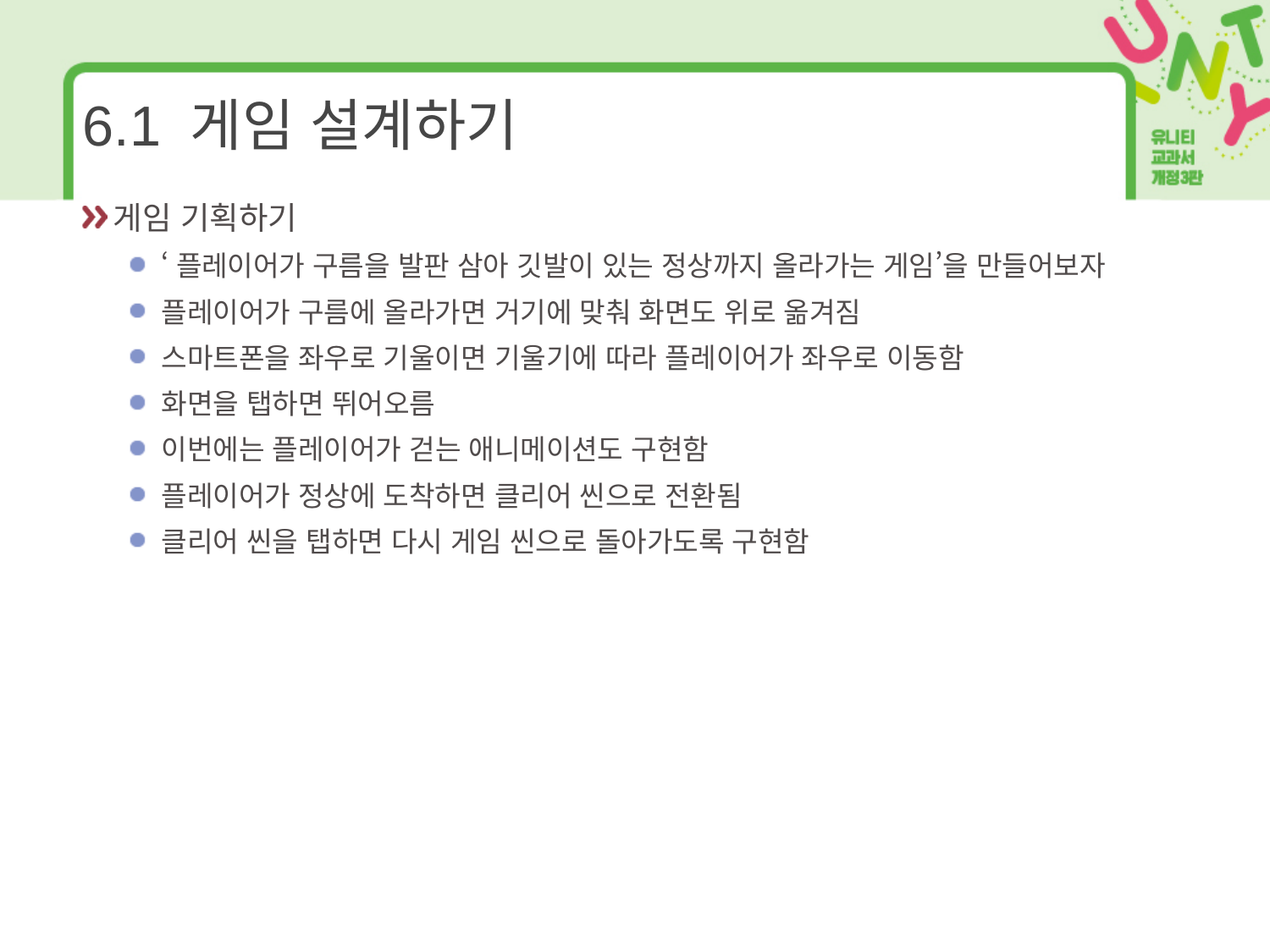

# 6.1 게임 설계하기
게임 기획하기
‘플레이어가 구름을 발판 삼아 깃발이 있는 정상까지 올라가는 게임’을 만들어보자
플레이어가 구름에 올라가면 거기에 맞춰 화면도 위로 옮겨짐
스마트폰을 좌우로 기울이면 기울기에 따라 플레이어가 좌우로 이동함
화면을 탭하면 뛰어오름
이번에는 플레이어가 걷는 애니메이션도 구현함
플레이어가 정상에 도착하면 클리어 씬으로 전환됨
클리어 씬을 탭하면 다시 게임 씬으로 돌아가도록 구현함